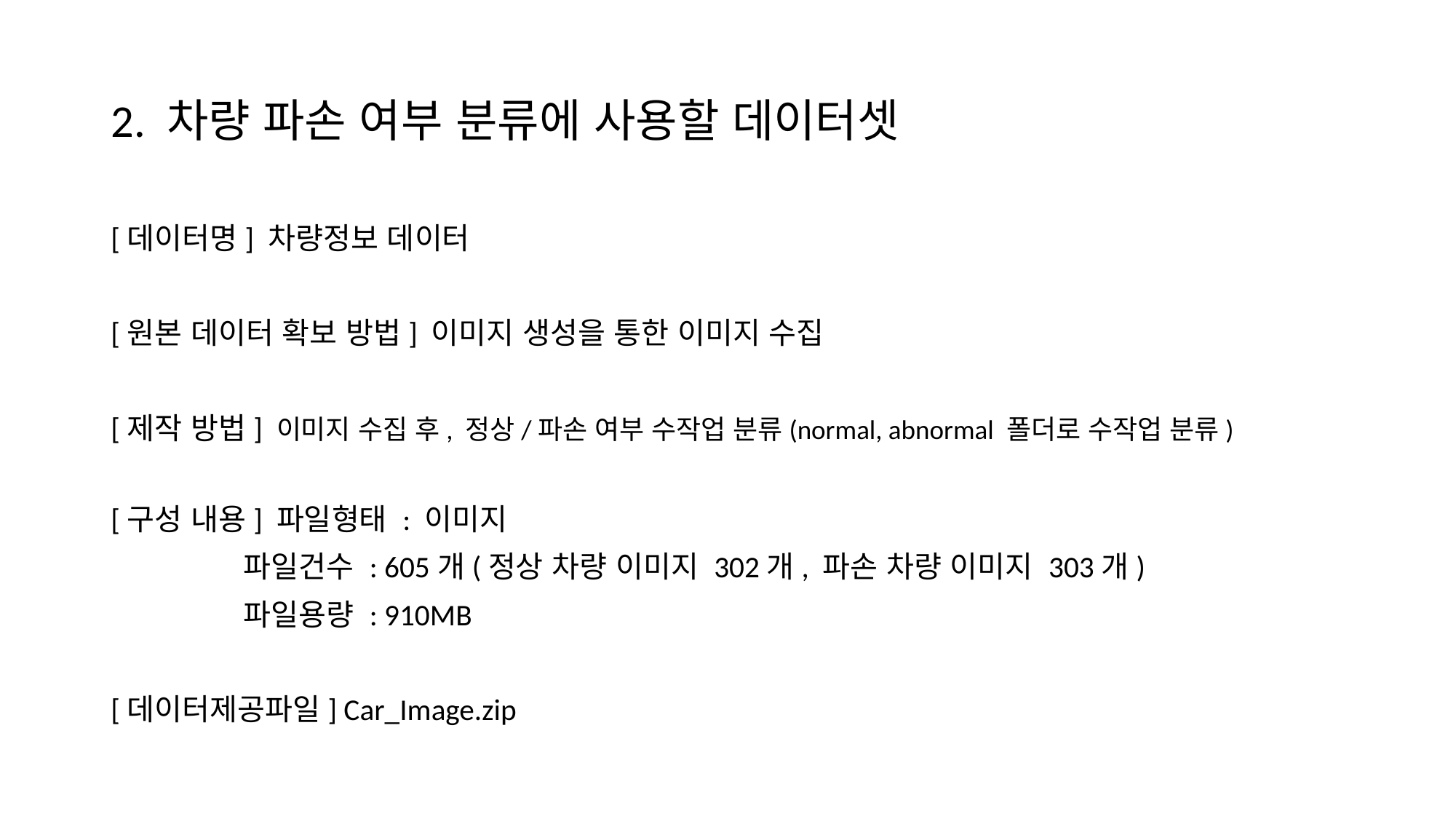

# 2. 차량 파손 여부 분류에 사용할 데이터셋
[데이터명] 차량정보 데이터

[원본 데이터 확보 방법] 이미지 생성을 통한 이미지 수집

[제작 방법] 이미지 수집 후, 정상/파손 여부 수작업 분류(normal, abnormal 폴더로 수작업 분류)

[구성 내용] 파일형태 : 이미지
               파일건수 : 605개(정상 차량 이미지 302개, 파손 차량 이미지 303개)
               파일용량 : 910MB

[데이터제공파일] Car_Image.zip